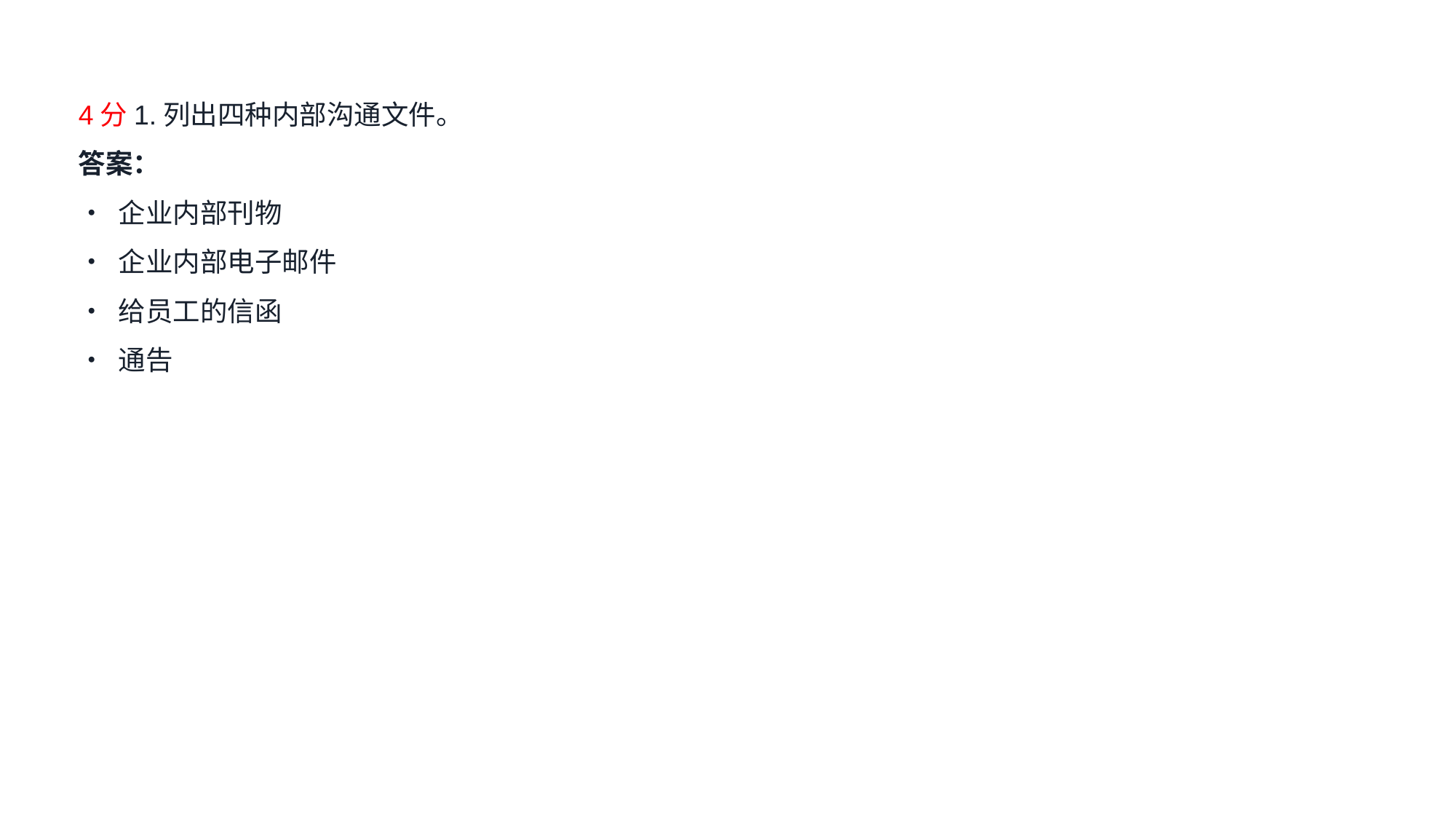

4分1.列出四种内部沟通文件。
答案：
• 企业内部刊物
• 企业内部电子邮件
• 给员工的信函
• 通告